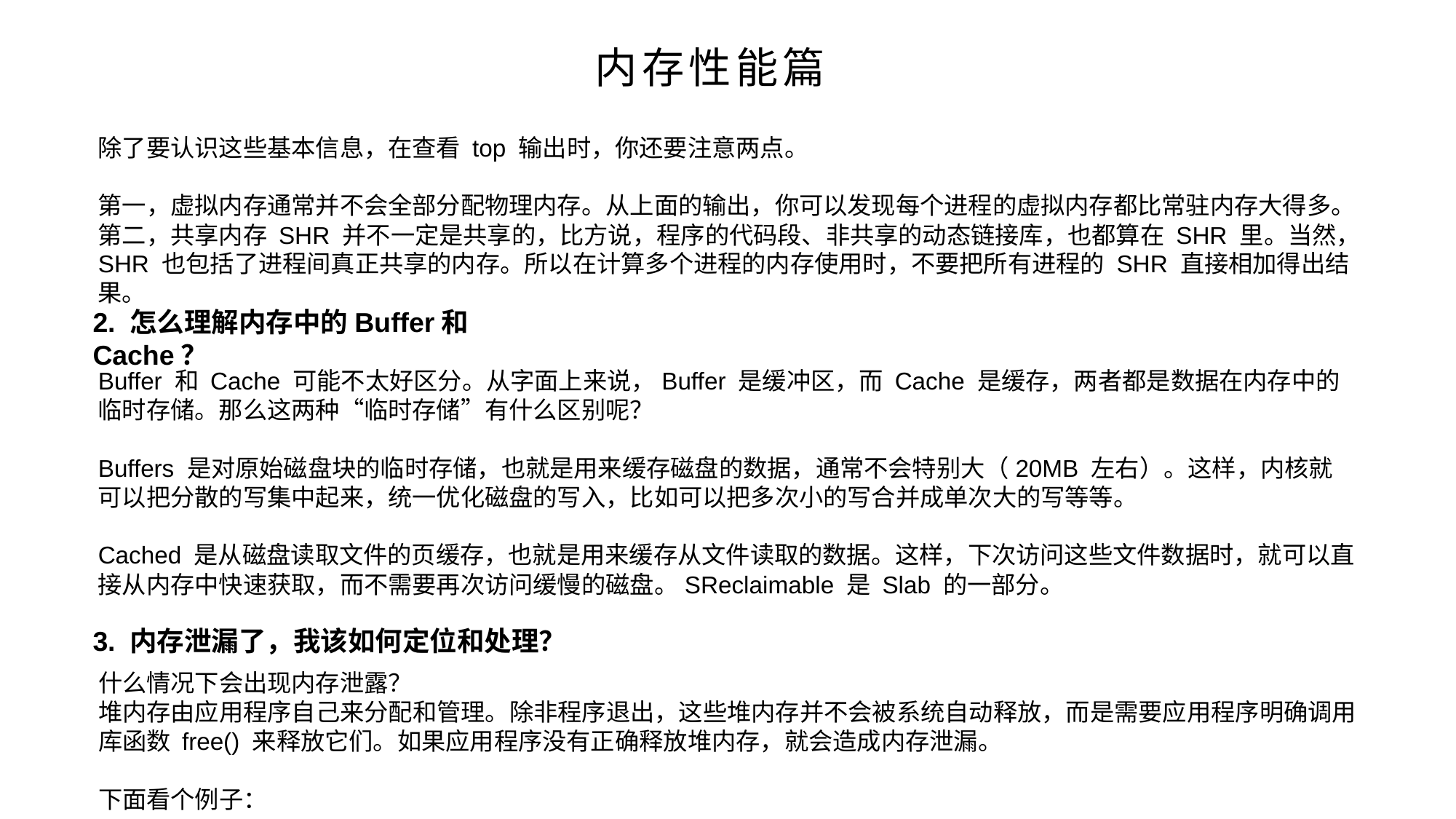

内存性能篇
除了要认识这些基本信息，在查看 top 输出时，你还要注意两点。

第一，虚拟内存通常并不会全部分配物理内存。从上面的输出，你可以发现每个进程的虚拟内存都比常驻内存大得多。第二，共享内存 SHR 并不一定是共享的，比方说，程序的代码段、非共享的动态链接库，也都算在 SHR 里。当然，SHR 也包括了进程间真正共享的内存。所以在计算多个进程的内存使用时，不要把所有进程的 SHR 直接相加得出结果。
2. 怎么理解内存中的Buffer和Cache？
Buffer 和 Cache 可能不太好区分。从字面上来说，Buffer 是缓冲区，而 Cache 是缓存，两者都是数据在内存中的临时存储。那么这两种“临时存储”有什么区别呢？

Buffers 是对原始磁盘块的临时存储，也就是用来缓存磁盘的数据，通常不会特别大（20MB 左右）。这样，内核就可以把分散的写集中起来，统一优化磁盘的写入，比如可以把多次小的写合并成单次大的写等等。

Cached 是从磁盘读取文件的页缓存，也就是用来缓存从文件读取的数据。这样，下次访问这些文件数据时，就可以直接从内存中快速获取，而不需要再次访问缓慢的磁盘。SReclaimable 是 Slab 的一部分。
3. 内存泄漏了，我该如何定位和处理？
什么情况下会出现内存泄露？
堆内存由应用程序自己来分配和管理。除非程序退出，这些堆内存并不会被系统自动释放，而是需要应用程序明确调用库函数 free() 来释放它们。如果应用程序没有正确释放堆内存，就会造成内存泄漏。

下面看个例子：